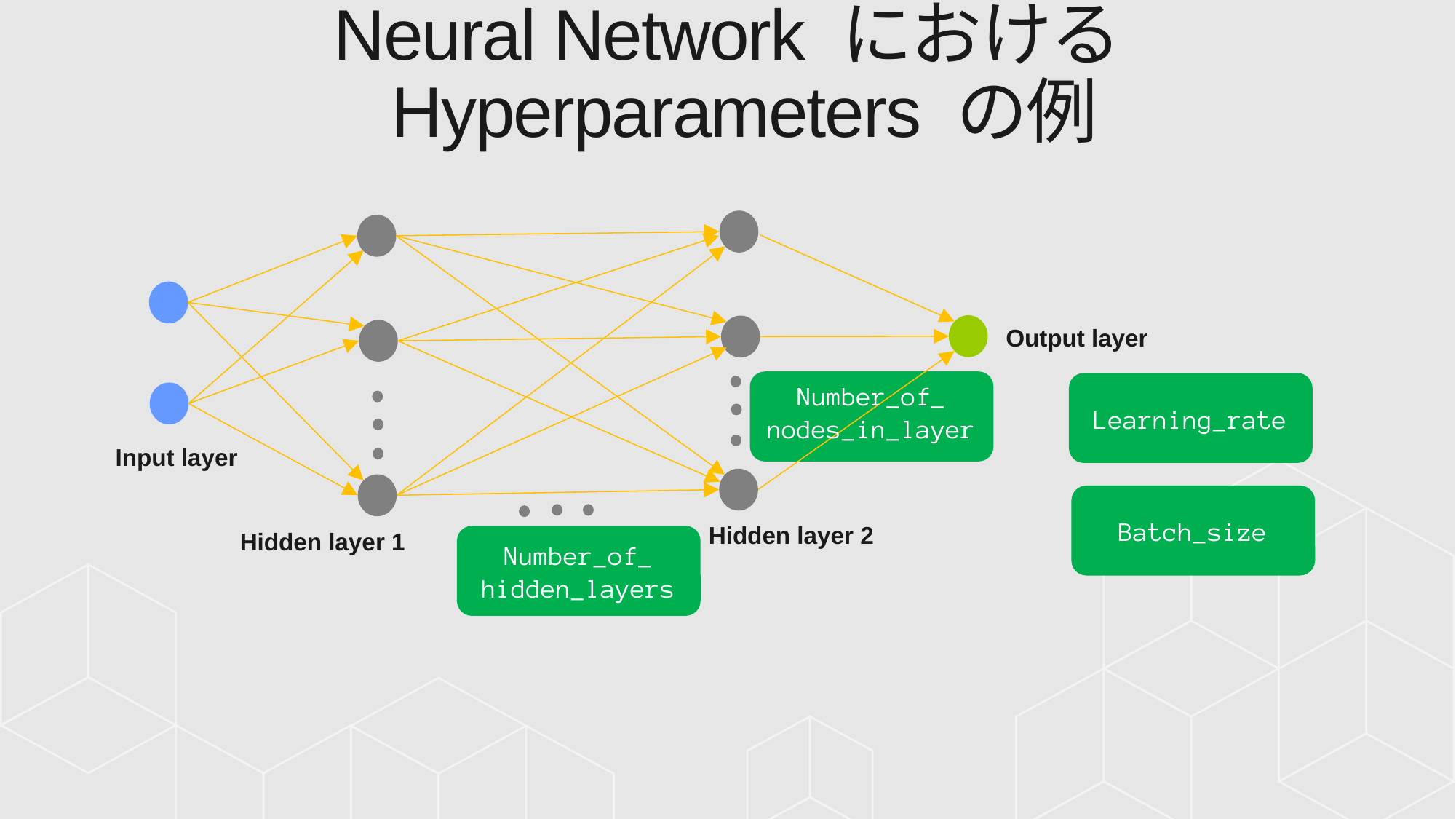

# Neural Network における Hyperparameters の例

Output layer

Number_of_
nodes_in_layer

Learning_rate

Input layer

Batch_size
Hidden layer 2

Hidden layer 1
Number_of_
hidden_layers